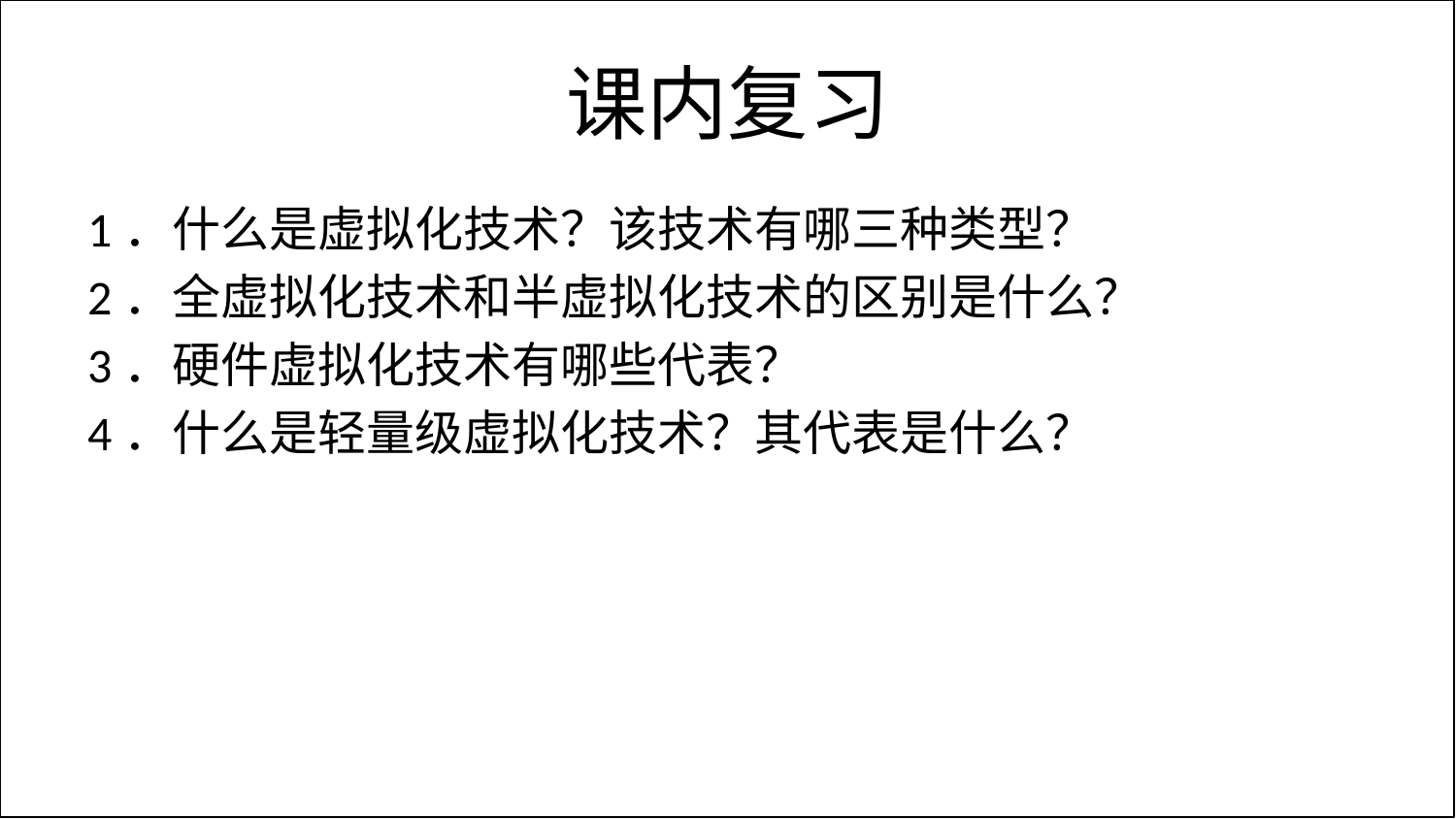

# 课内复习
1．什么是虚拟化技术？该技术有哪三种类型？
2．全虚拟化技术和半虚拟化技术的区别是什么？
3．硬件虚拟化技术有哪些代表？
4．什么是轻量级虚拟化技术？其代表是什么？